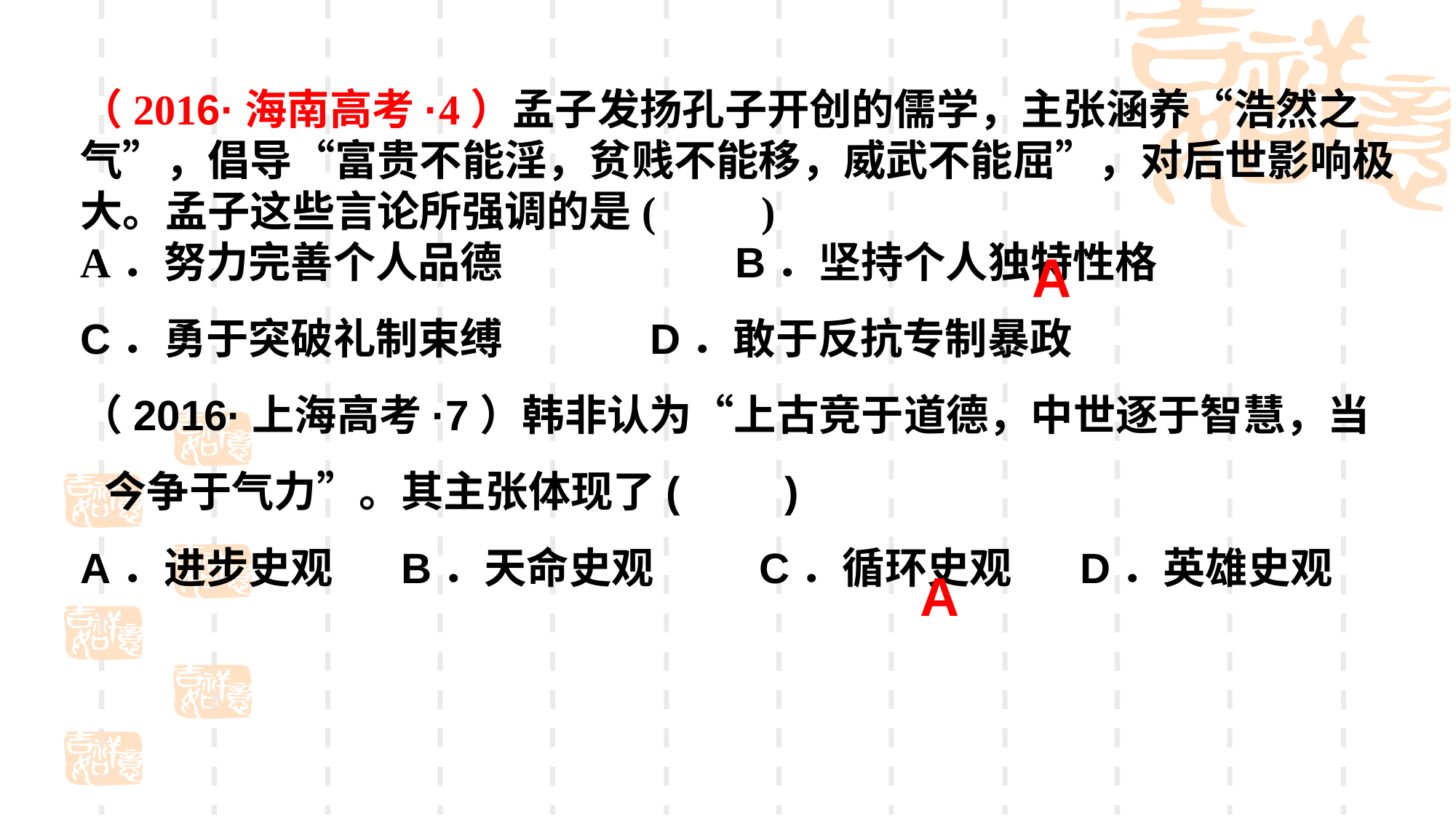

（2016·海南高考·4）孟子发扬孔子开创的儒学，主张涵养“浩然之气”，倡导“富贵不能淫，贫贱不能移，威武不能屈”，对后世影响极大。孟子这些言论所强调的是(　　)A．努力完善个人品德              	B．坚持个人独特性格C．勇于突破礼制束缚           	D．敢于反抗专制暴政
（2016·上海高考·7）韩非认为“上古竞于道德，中世逐于智慧，当今争于气力”。其主张体现了(　　)
A．进步史观      B．天命史观    	C．循环史观      D．英雄史观
A
A